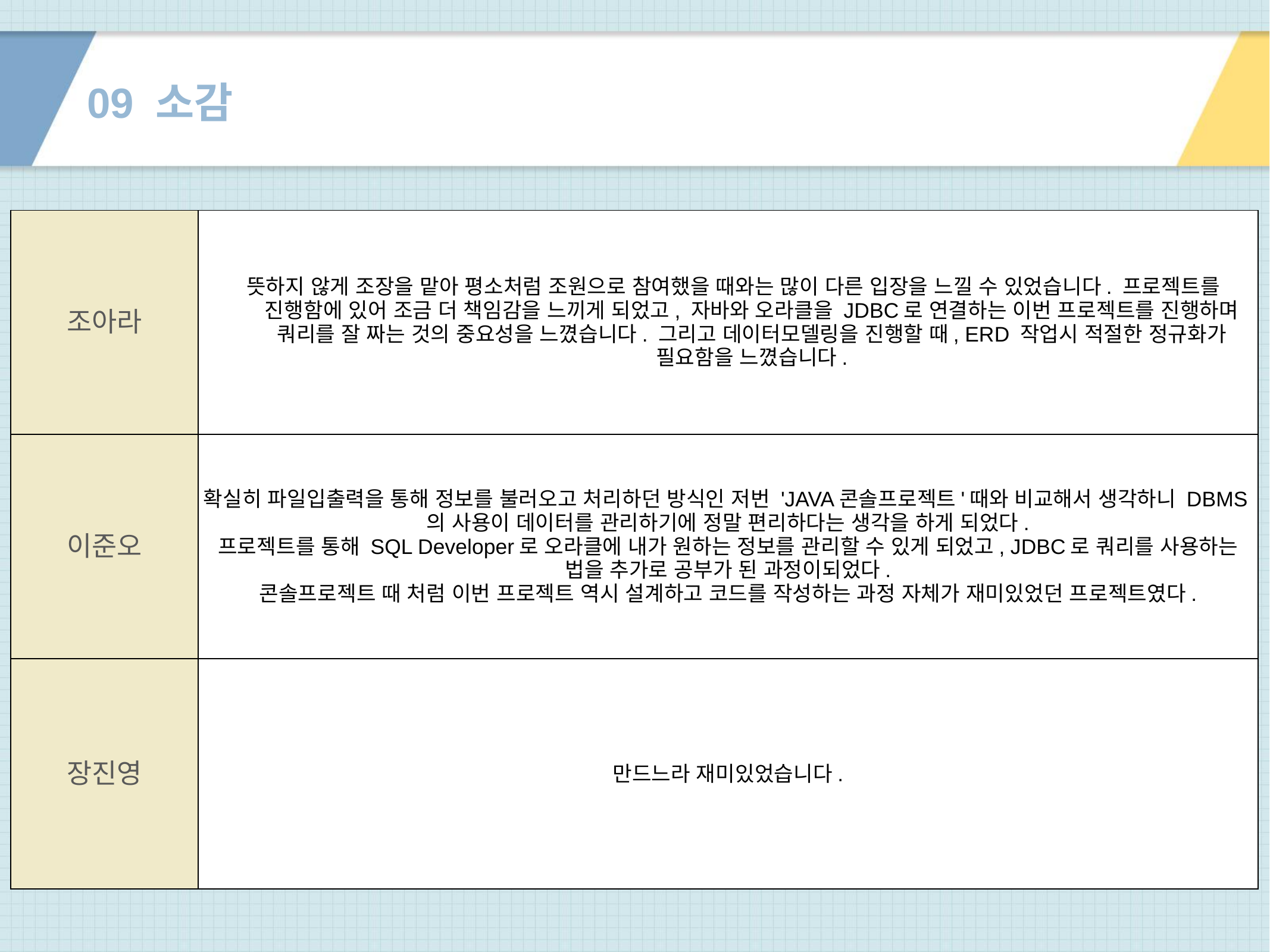

# 09 소감
| 조아라 | 뜻하지 않게 조장을 맡아 평소처럼 조원으로 참여했을 때와는 많이 다른 입장을 느낄 수 있었습니다. 프로젝트를 진행함에 있어 조금 더 책임감을 느끼게 되었고, 자바와 오라클을 JDBC로 연결하는 이번 프로젝트를 진행하며 쿼리를 잘 짜는 것의 중요성을 느꼈습니다. 그리고 데이터모델링을 진행할 때, ERD 작업시 적절한 정규화가 필요함을 느꼈습니다. |
| --- | --- |
| 이준오 | 확실히 파일입출력을 통해 정보를 불러오고 처리하던 방식인 저번 'JAVA콘솔프로젝트'때와 비교해서 생각하니 DBMS의 사용이 데이터를 관리하기에 정말 편리하다는 생각을 하게 되었다. 프로젝트를 통해 SQL Developer로 오라클에 내가 원하는 정보를 관리할 수 있게 되었고, JDBC로 쿼리를 사용하는 법을 추가로 공부가 된 과정이되었다. 콘솔프로젝트 때 처럼 이번 프로젝트 역시 설계하고 코드를 작성하는 과정 자체가 재미있었던 프로젝트였다. |
| 장진영 | 만드느라 재미있었습니다. |